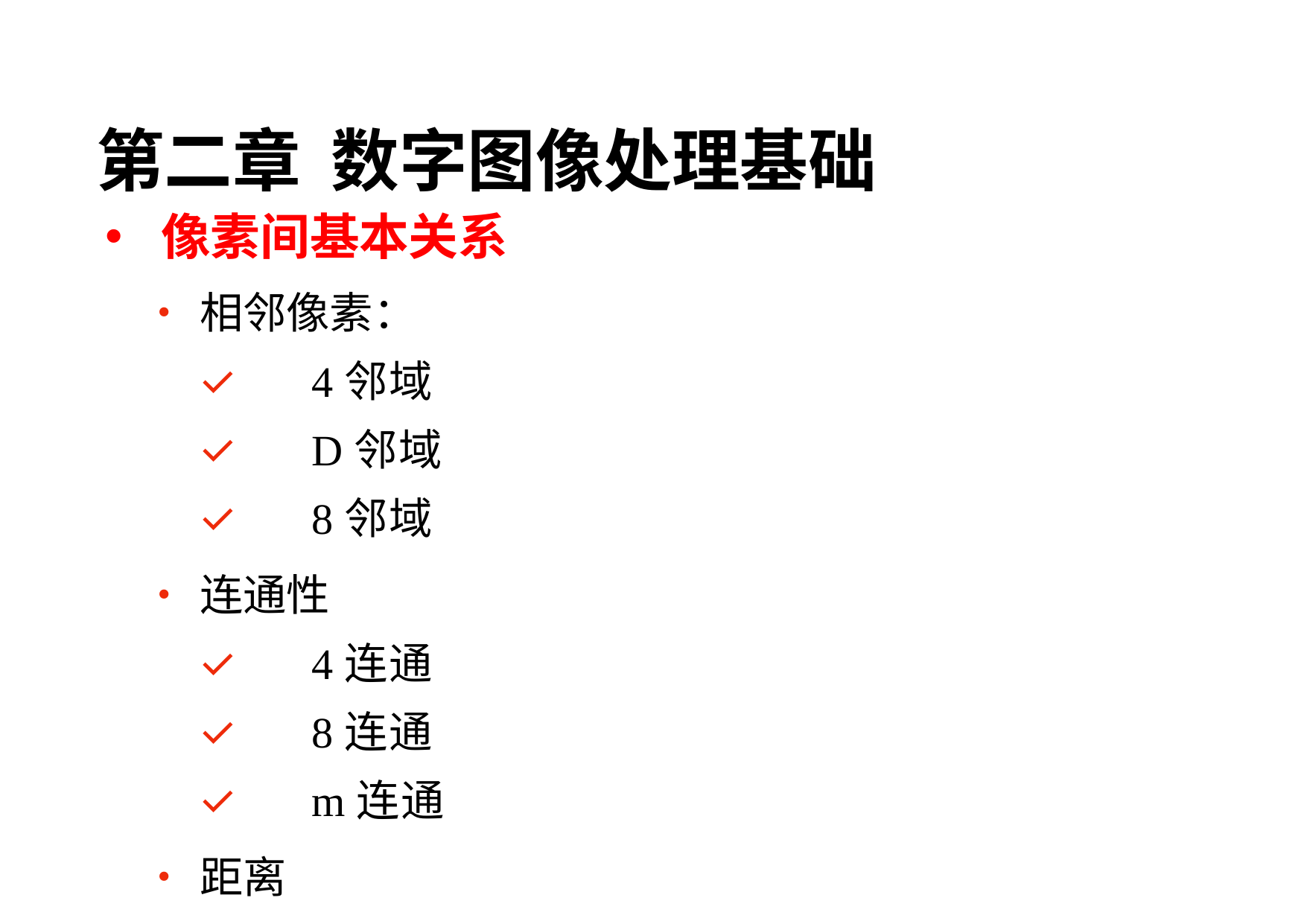

第二章  数字图像处理基础
像素间基本关系
•	相邻像素：
✓	4邻域
✓	D邻域
✓	8邻域
•	连通性
✓	4连通
✓	8连通
✓	m连通
•	距离
84